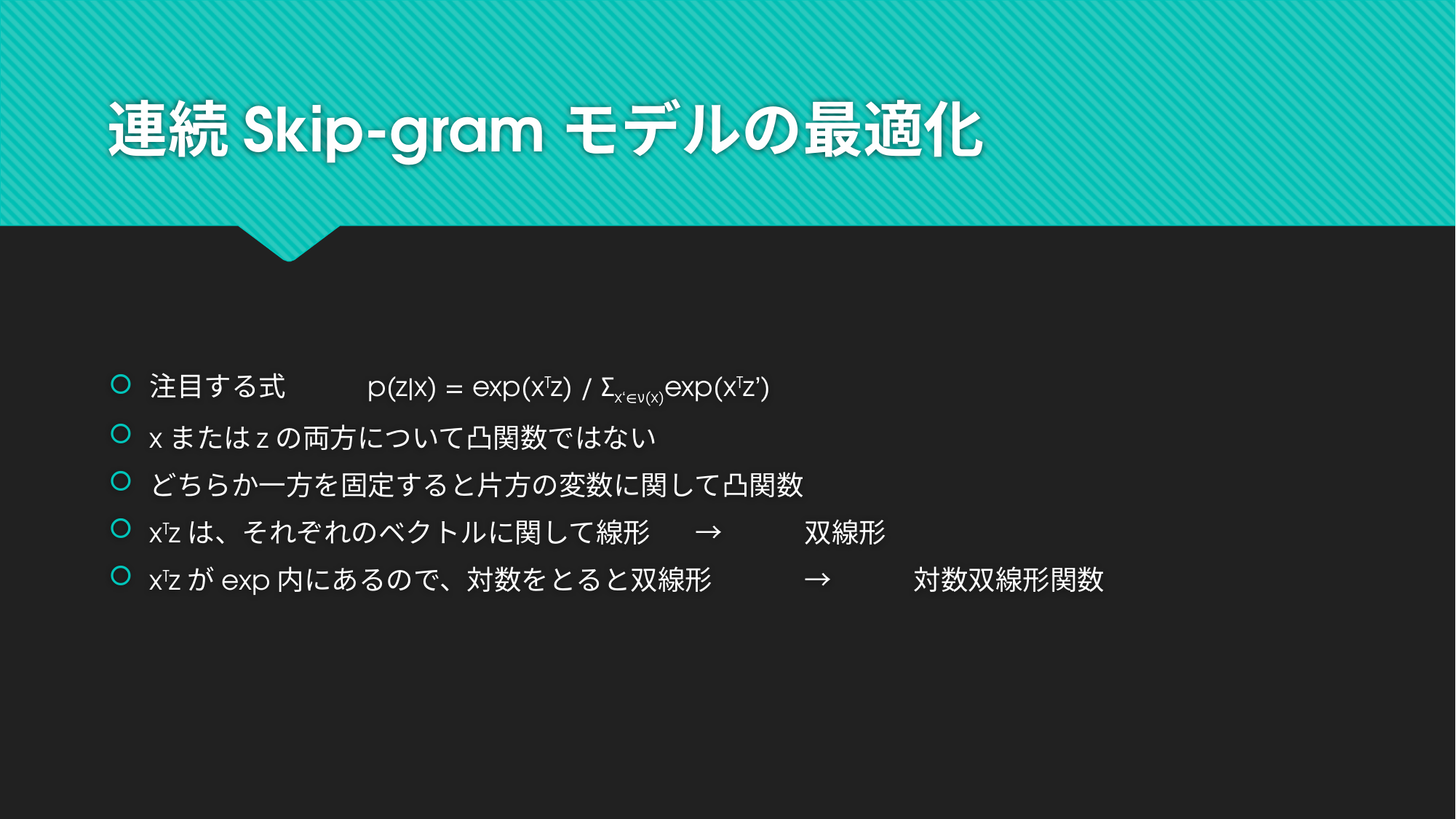

# 連続Skip-gramモデルの最適化
注目する式	p(z|x) = exp(xTz) / Σx‘∈ν(x)exp(xTz’)
xまたはzの両方について凸関数ではない
どちらか一方を固定すると片方の変数に関して凸関数
xTzは、それぞれのベクトルに関して線形	→	双線形
xTzがexp内にあるので、対数をとると双線形	→	対数双線形関数